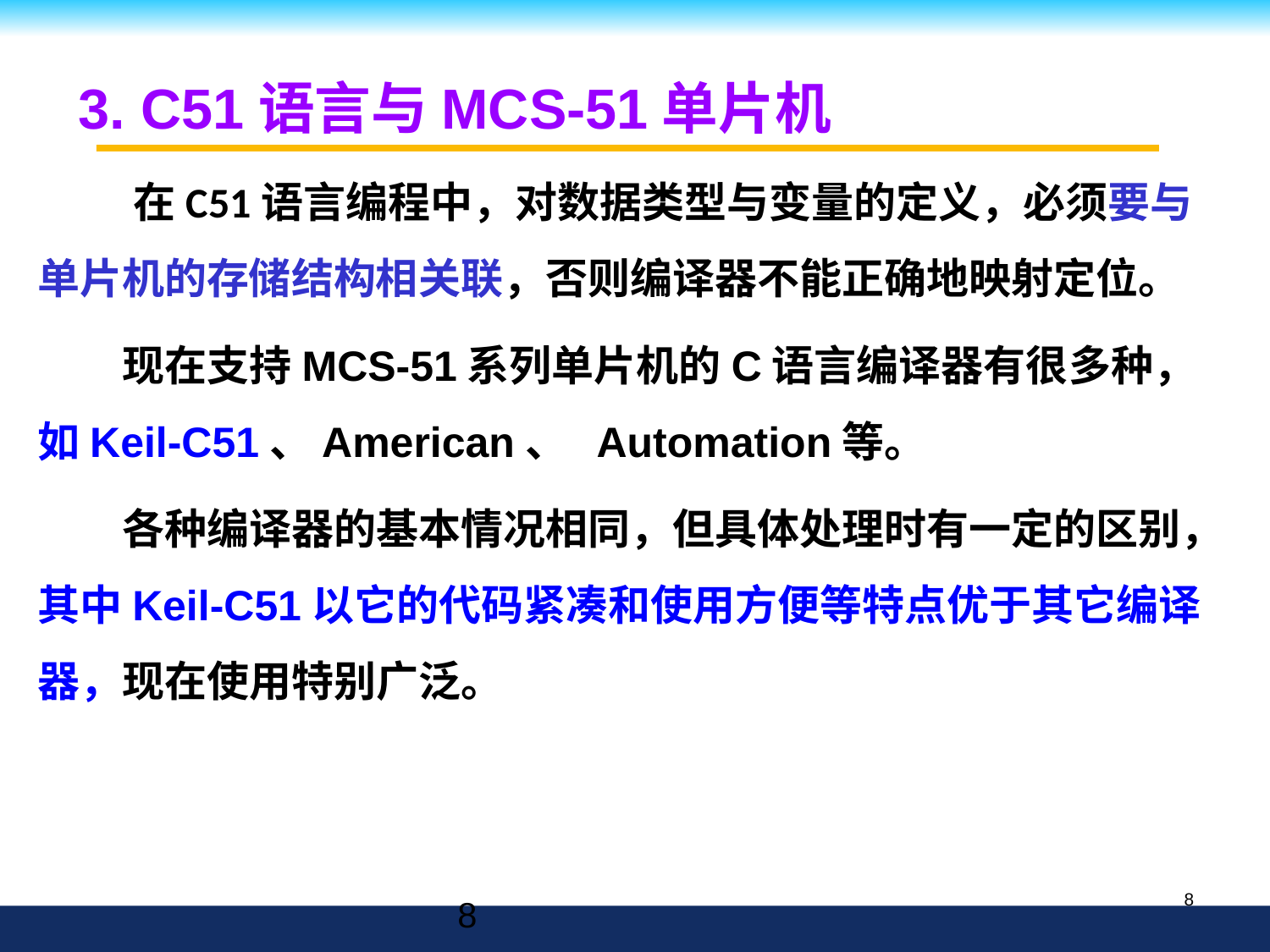

3. C51语言与MCS-51单片机
         在C51语言编程中，对数据类型与变量的定义，必须要与单片机的存储结构相关联，否则编译器不能正确地映射定位。
现在支持MCS-51系列单片机的C语言编译器有很多种，如Keil-C51、American、  Automation等。
各种编译器的基本情况相同，但具体处理时有一定的区别，其中Keil-C51以它的代码紧凑和使用方便等特点优于其它编译器，现在使用特别广泛。
8
8